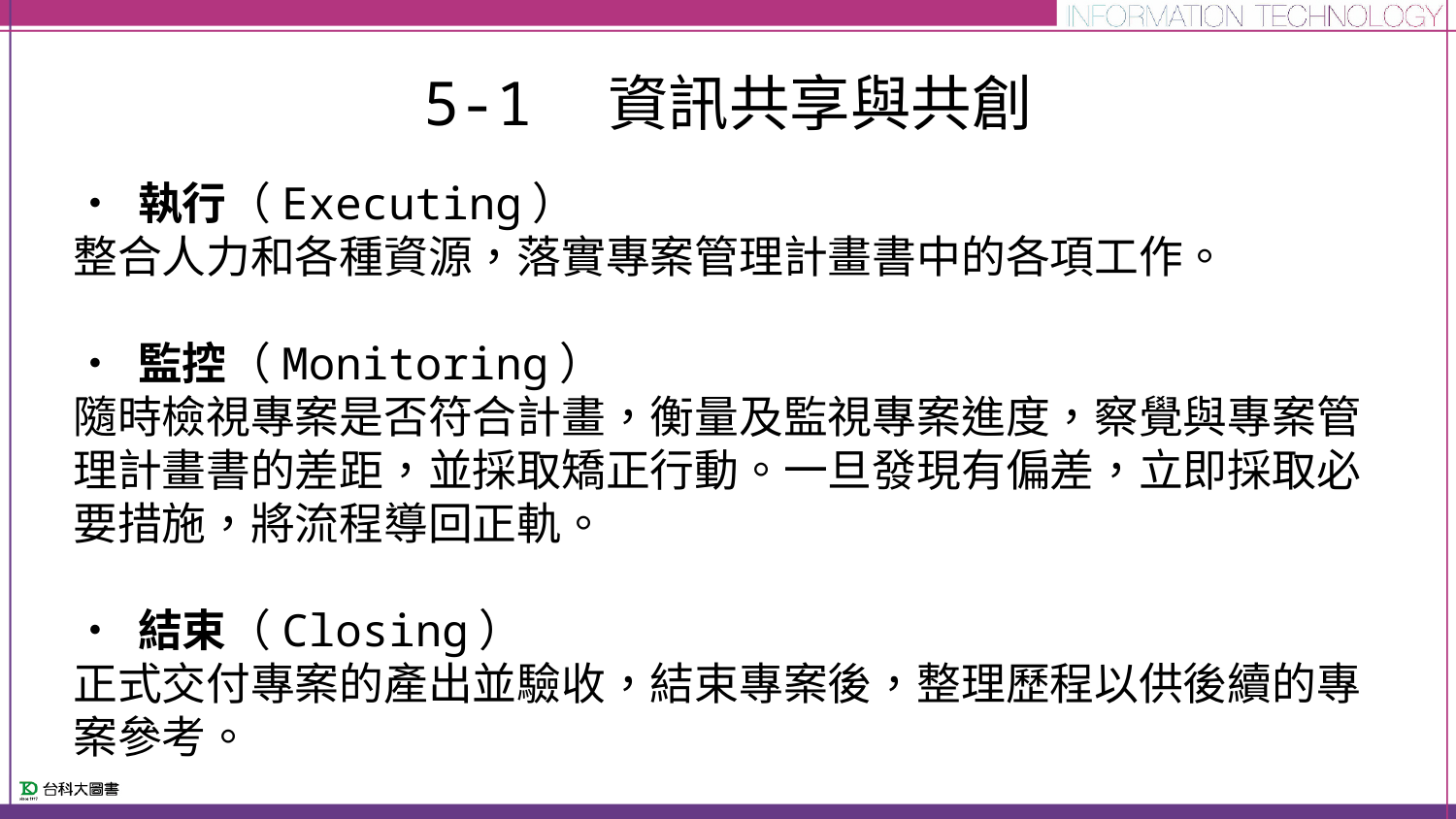

# 5-1　資訊共享與共創
• 執行（Executing）
整合人力和各種資源，落實專案管理計畫書中的各項工作。

• 監控（Monitoring）
隨時檢視專案是否符合計畫，衡量及監視專案進度，察覺與專案管理計畫書的差距，並採取矯正行動。一旦發現有偏差，立即採取必要措施，將流程導回正軌。

• 結束（Closing）
正式交付專案的產出並驗收，結束專案後，整理歷程以供後續的專案參考。